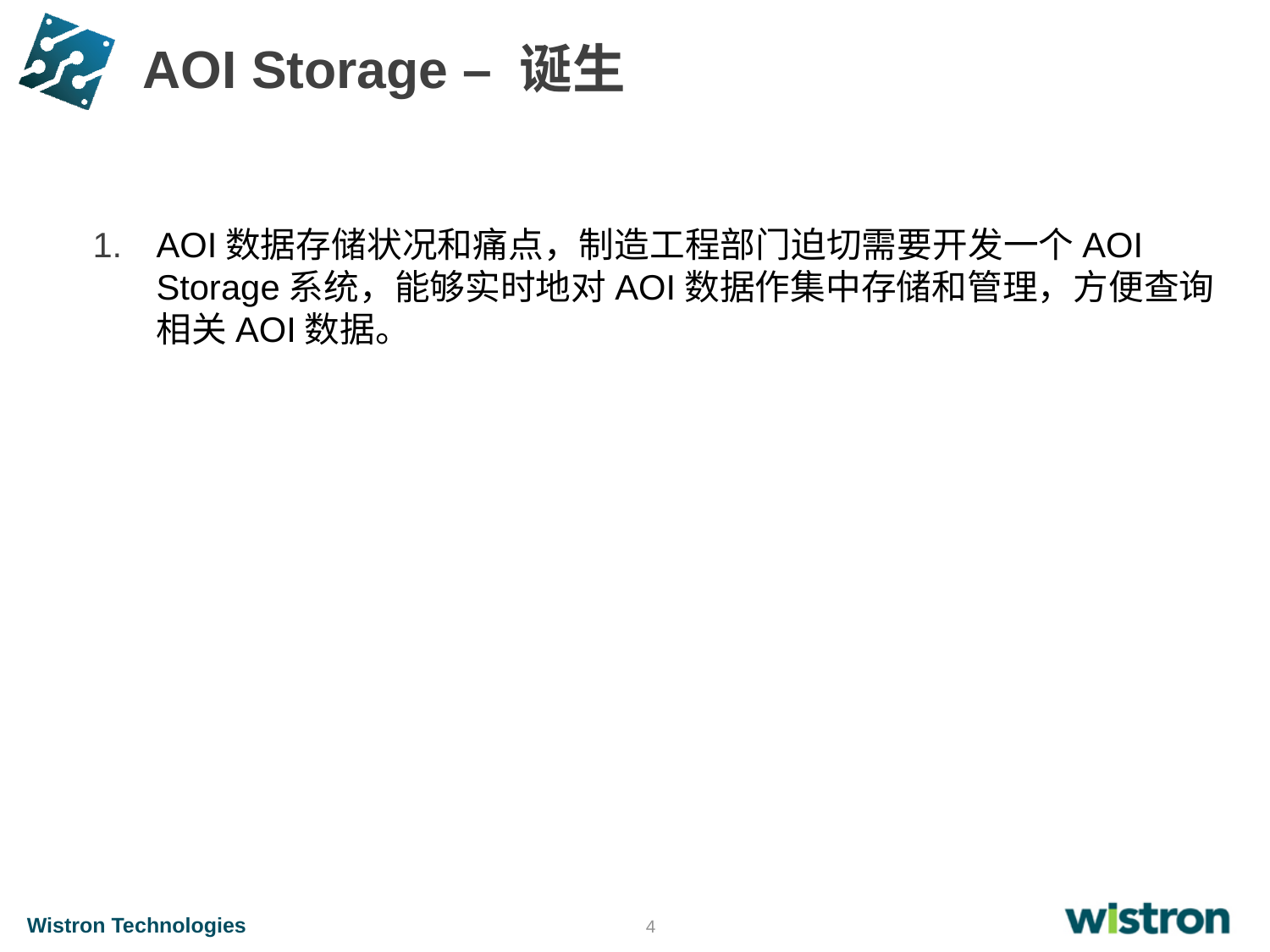

# AOI Storage – 诞生
AOI数据存储状况和痛点，制造工程部门迫切需要开发一个AOI Storage系统，能够实时地对AOI数据作集中存储和管理，方便查询相关AOI数据。
4